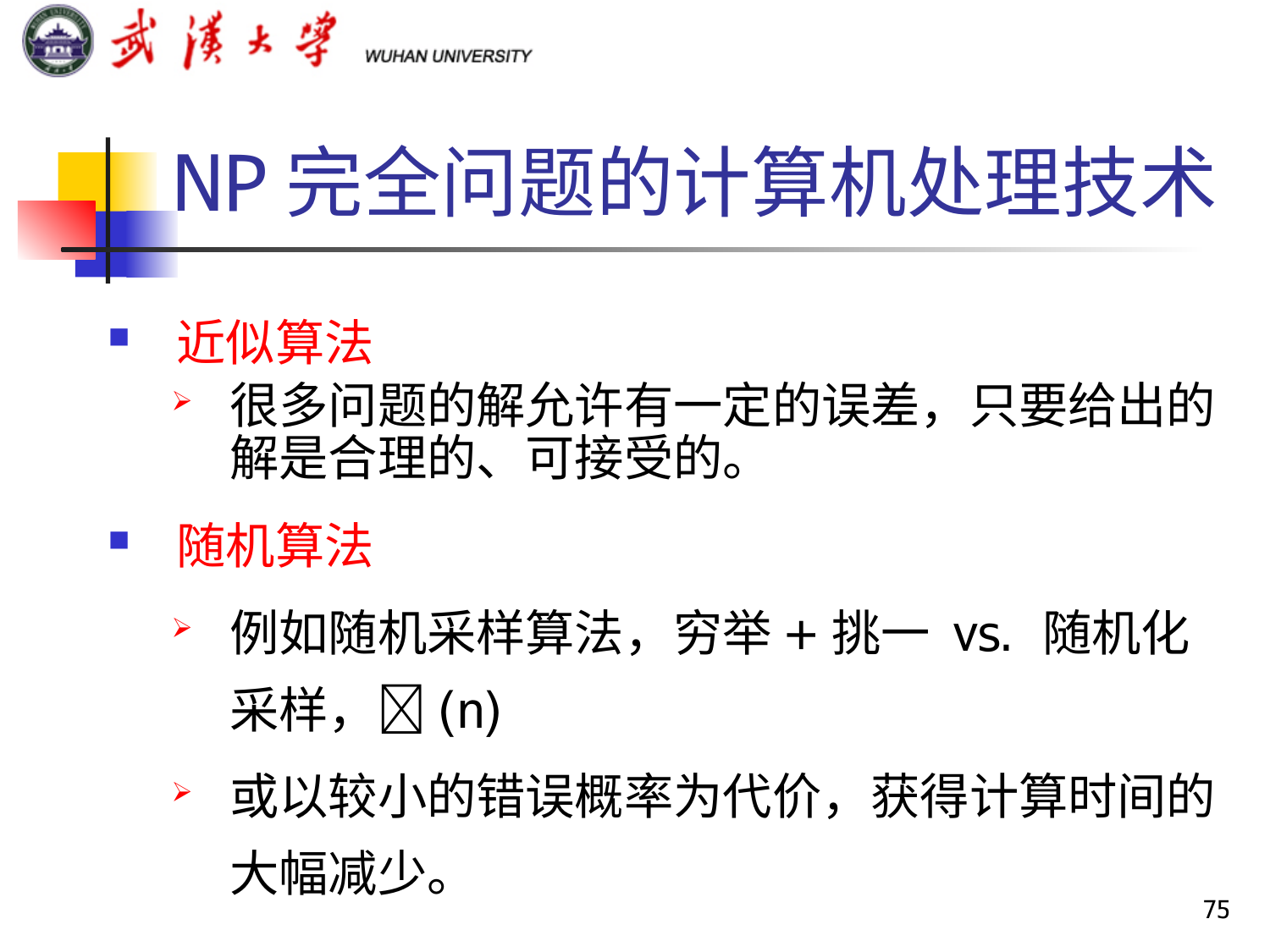

# NP完全问题的计算机处理技术
近似算法
很多问题的解允许有一定的误差，只要给出的解是合理的、可接受的。
随机算法
例如随机采样算法，穷举+挑一 vs. 随机化采样，Θ(n)
或以较小的错误概率为代价，获得计算时间的大幅减少。

75